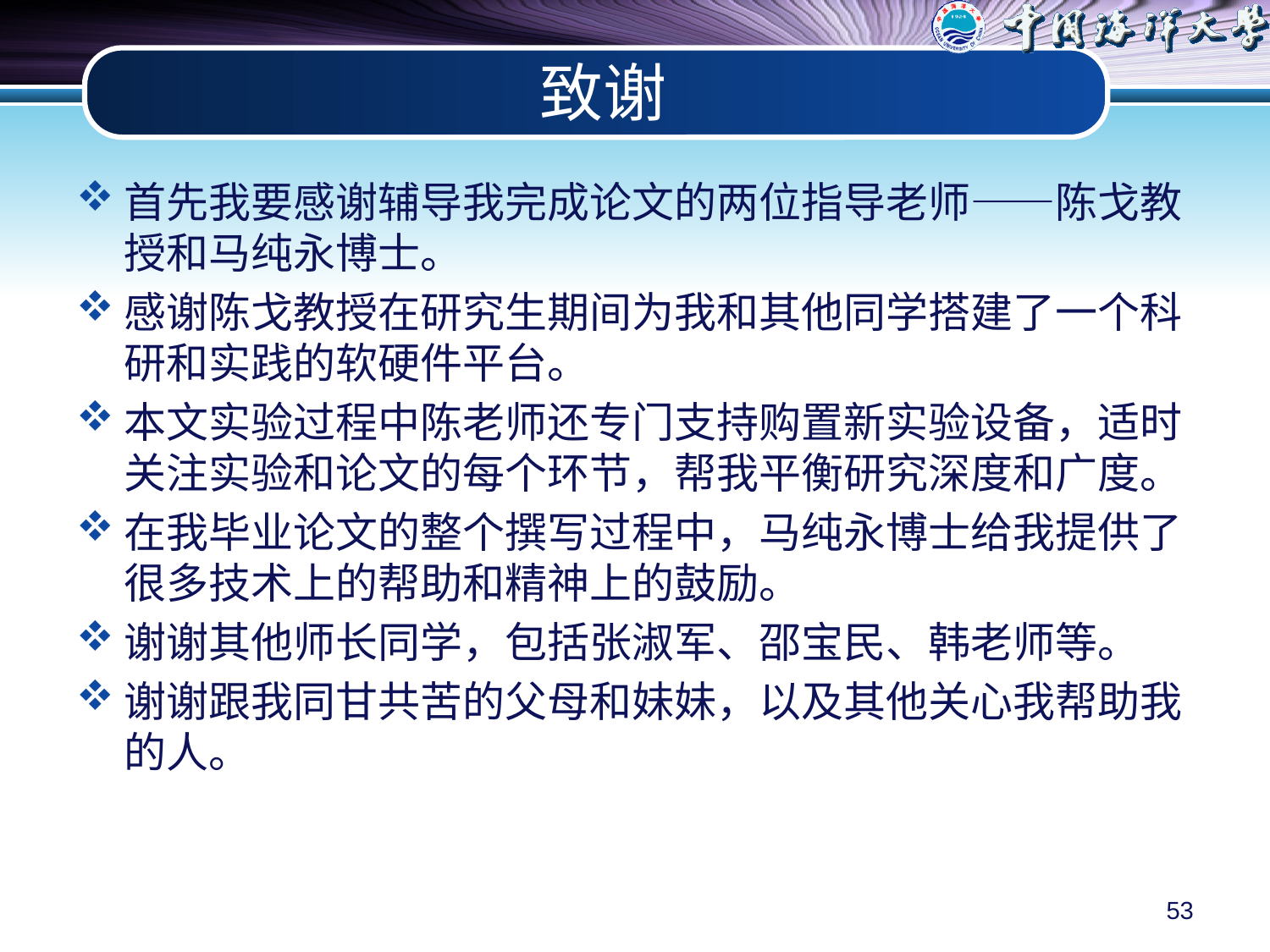

# 致谢
首先我要感谢辅导我完成论文的两位指导老师——陈戈教授和马纯永博士。
感谢陈戈教授在研究生期间为我和其他同学搭建了一个科研和实践的软硬件平台。
本文实验过程中陈老师还专门支持购置新实验设备，适时关注实验和论文的每个环节，帮我平衡研究深度和广度。
在我毕业论文的整个撰写过程中，马纯永博士给我提供了很多技术上的帮助和精神上的鼓励。
谢谢其他师长同学，包括张淑军、邵宝民、韩老师等。
谢谢跟我同甘共苦的父母和妹妹，以及其他关心我帮助我的人。
53